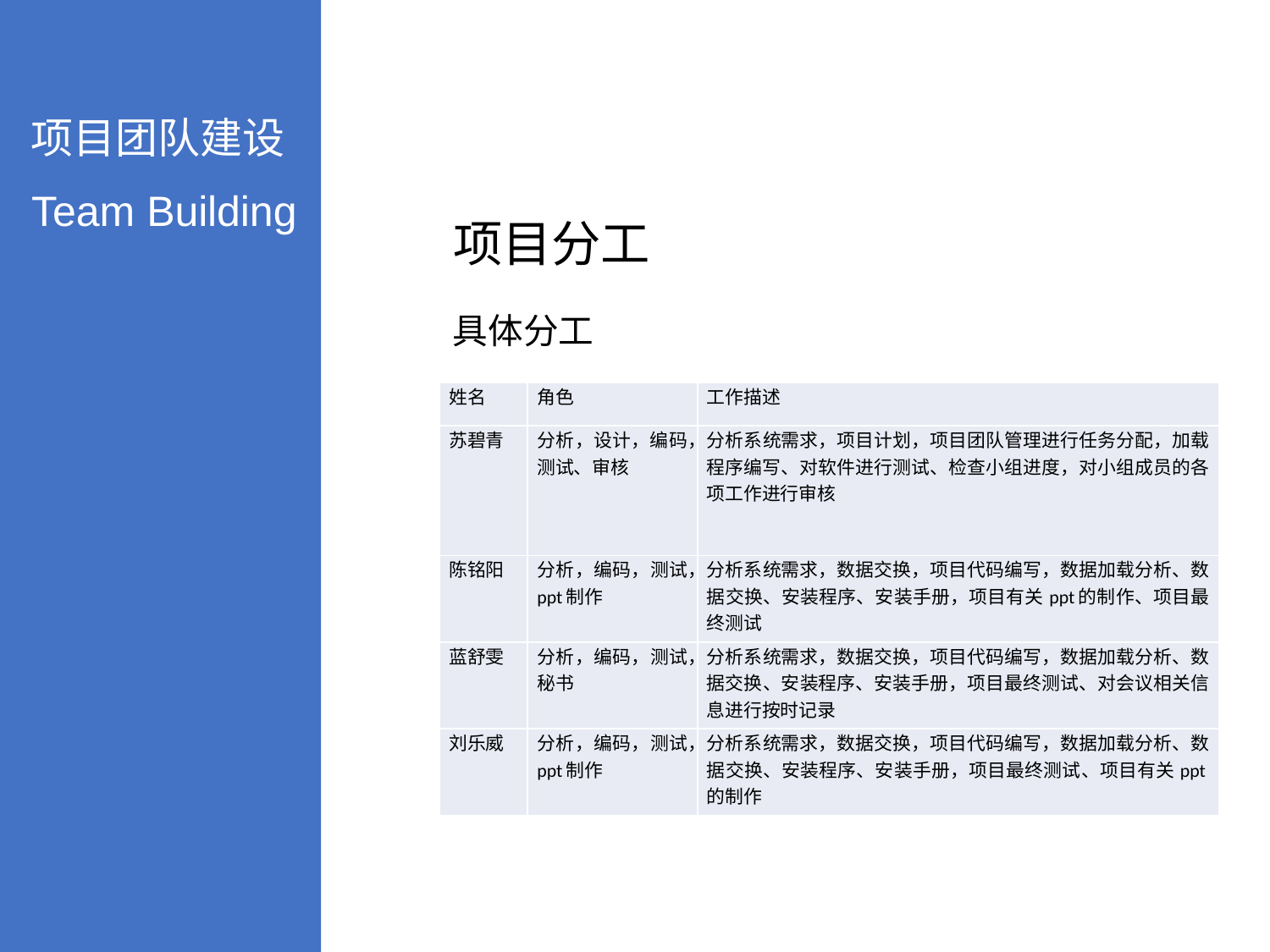

项目团队建设
Team Building
项目分工
具体分工

| 姓名 | 角色 | 工作描述 |
| --- | --- | --- |
| 苏碧青 | 分析，设计，编码，测试、审核 | 分析系统需求，项目计划，项目团队管理进行任务分配，加载程序编写、对软件进行测试、检查小组进度，对小组成员的各项工作进行审核 |
| 陈铭阳 | 分析，编码，测试，ppt制作 | 分析系统需求，数据交换，项目代码编写，数据加载分析、数据交换、安装程序、安装手册，项目有关ppt的制作、项目最终测试 |
| 蓝舒雯 | 分析，编码，测试， 秘书 | 分析系统需求，数据交换，项目代码编写，数据加载分析、数据交换、安装程序、安装手册，项目最终测试、对会议相关信息进行按时记录 |
| 刘乐威 | 分析，编码，测试， ppt制作 | 分析系统需求，数据交换，项目代码编写，数据加载分析、数据交换、安装程序、安装手册，项目最终测试、项目有关ppt的制作 |